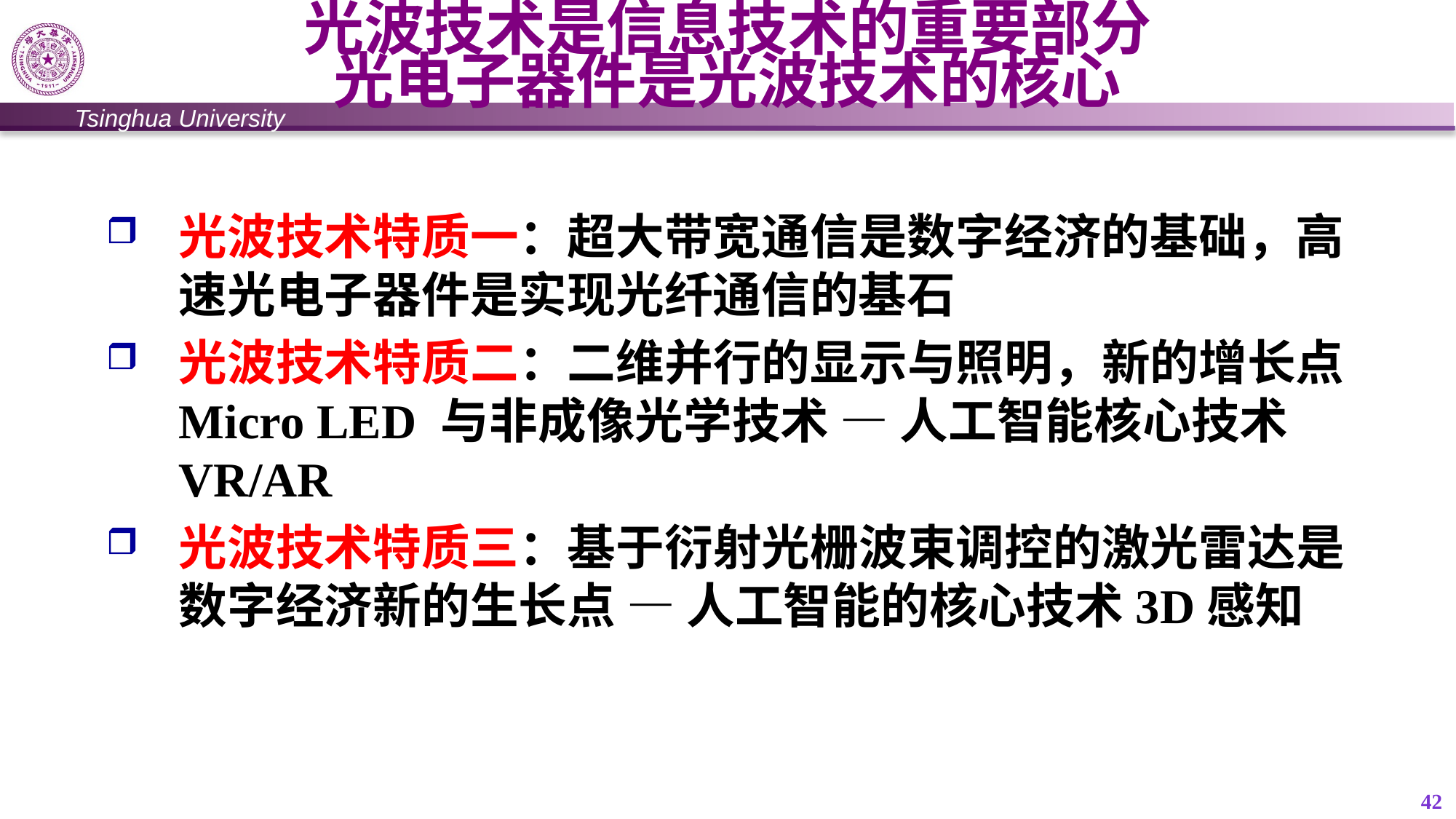

# 光波技术是信息技术的重要部分 光电子器件是光波技术的核心
光波技术特质一：超大带宽通信是数字经济的基础，高速光电子器件是实现光纤通信的基石
光波技术特质二：二维并行的显示与照明，新的增长点Micro LED 与非成像光学技术 — 人工智能核心技术VR/AR
光波技术特质三：基于衍射光栅波束调控的激光雷达是数字经济新的生长点 — 人工智能的核心技术3D感知

42